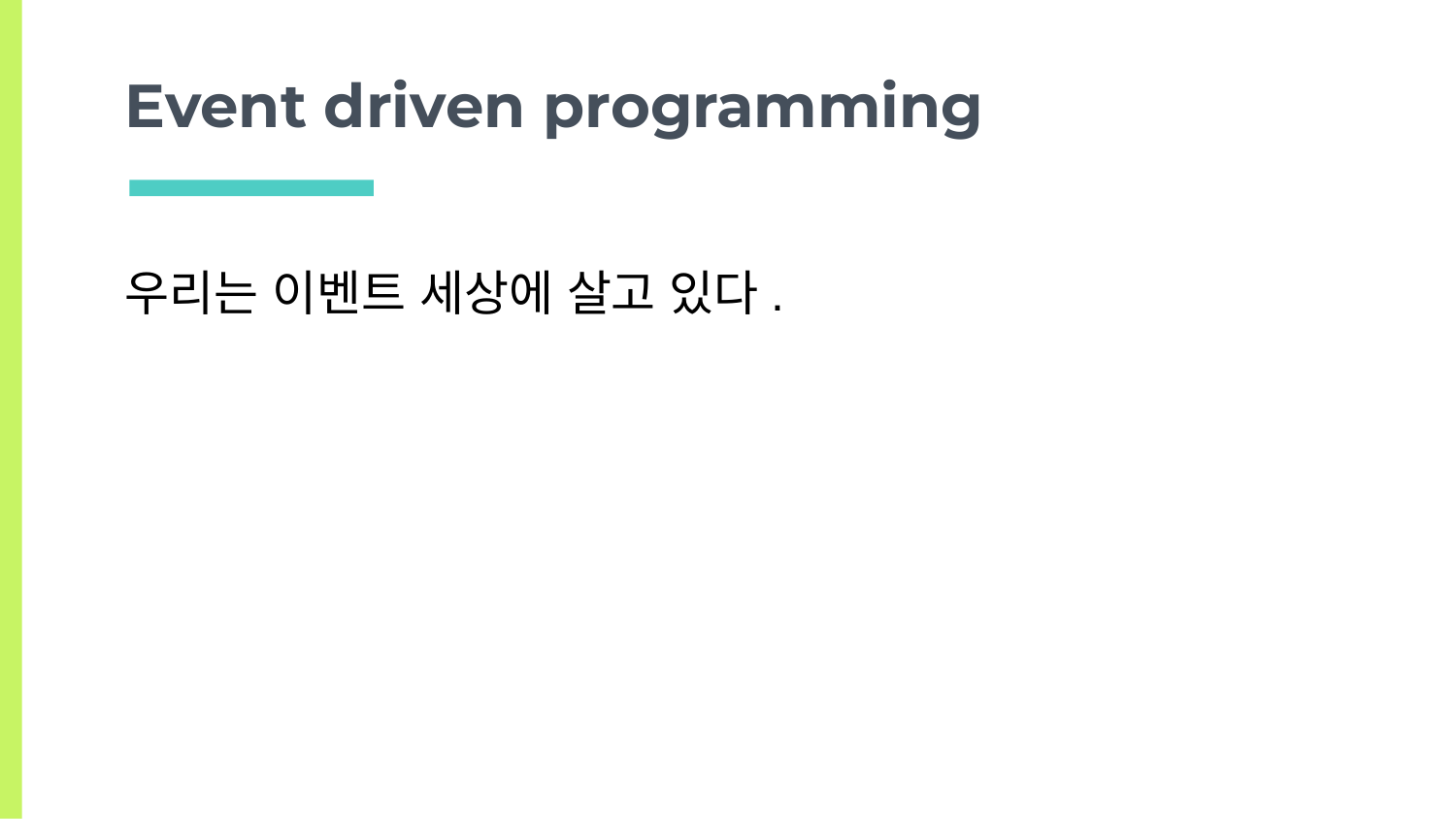

# Event driven programming
우리는 이벤트 세상에 살고 있다.